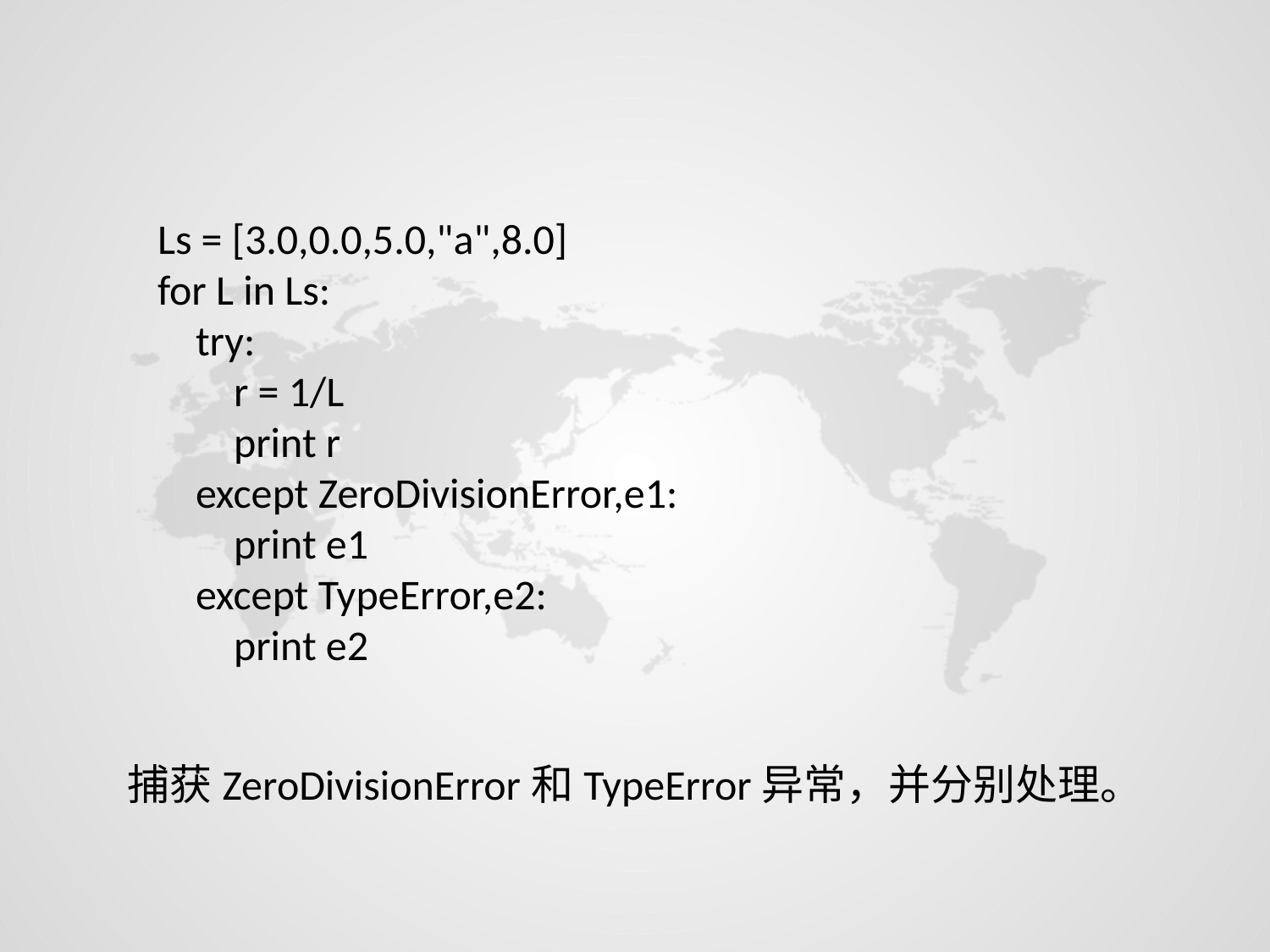

Ls = [3.0,0.0,5.0,"a",8.0]
for L in Ls:
    try:
        r = 1/L
        print r
    except ZeroDivisionError,e1:
        print e1
    except TypeError,e2:
        print e2
捕获ZeroDivisionError和TypeError异常，并分别处理。